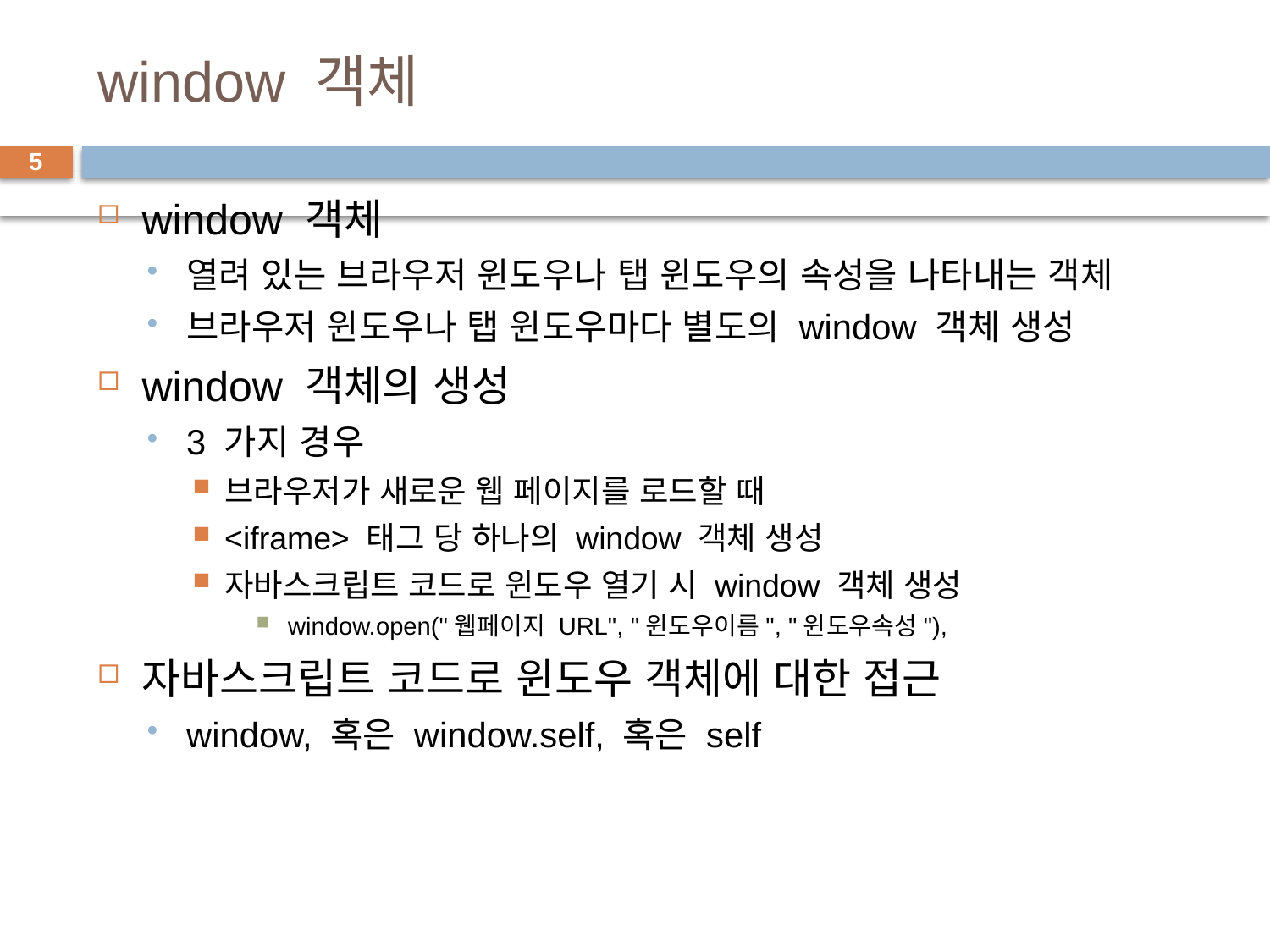

# window 객체
5
window 객체
열려 있는 브라우저 윈도우나 탭 윈도우의 속성을 나타내는 객체
브라우저 윈도우나 탭 윈도우마다 별도의 window 객체 생성
window 객체의 생성
3 가지 경우
브라우저가 새로운 웹 페이지를 로드할 때
<iframe> 태그 당 하나의 window 객체 생성
자바스크립트 코드로 윈도우 열기 시 window 객체 생성
window.open("웹페이지 URL", "윈도우이름", "윈도우속성"),
자바스크립트 코드로 윈도우 객체에 대한 접근
window, 혹은 window.self, 혹은 self